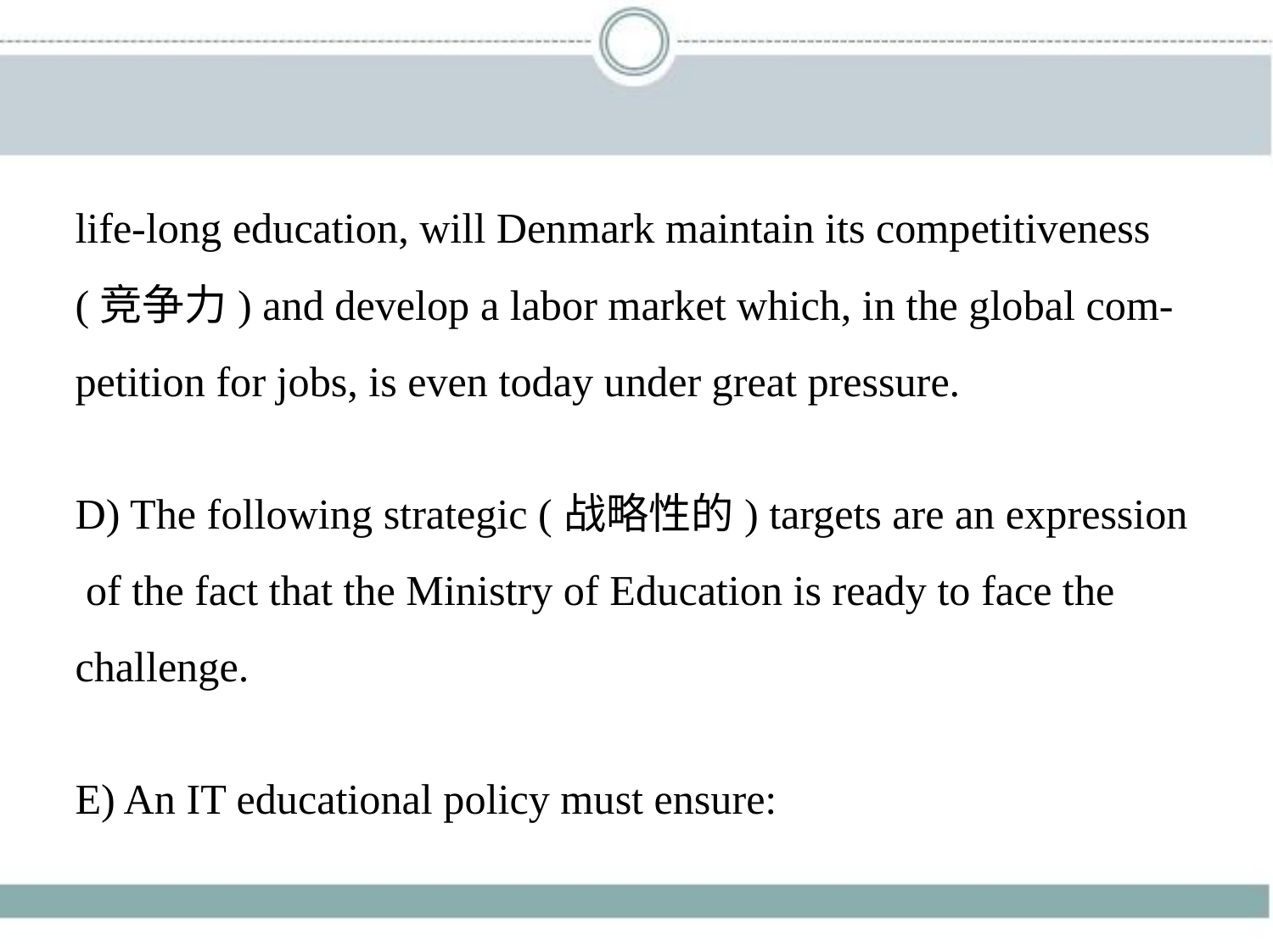

life-long education, will Denmark maintain its competitiveness
(竞争力) and develop a labor market which, in the global com-
petition for jobs, is even today under great pressure.
D) The following strategic (战略性的) targets are an expression
 of the fact that the Ministry of Education is ready to face the
challenge.
E) An IT educational policy must ensure: